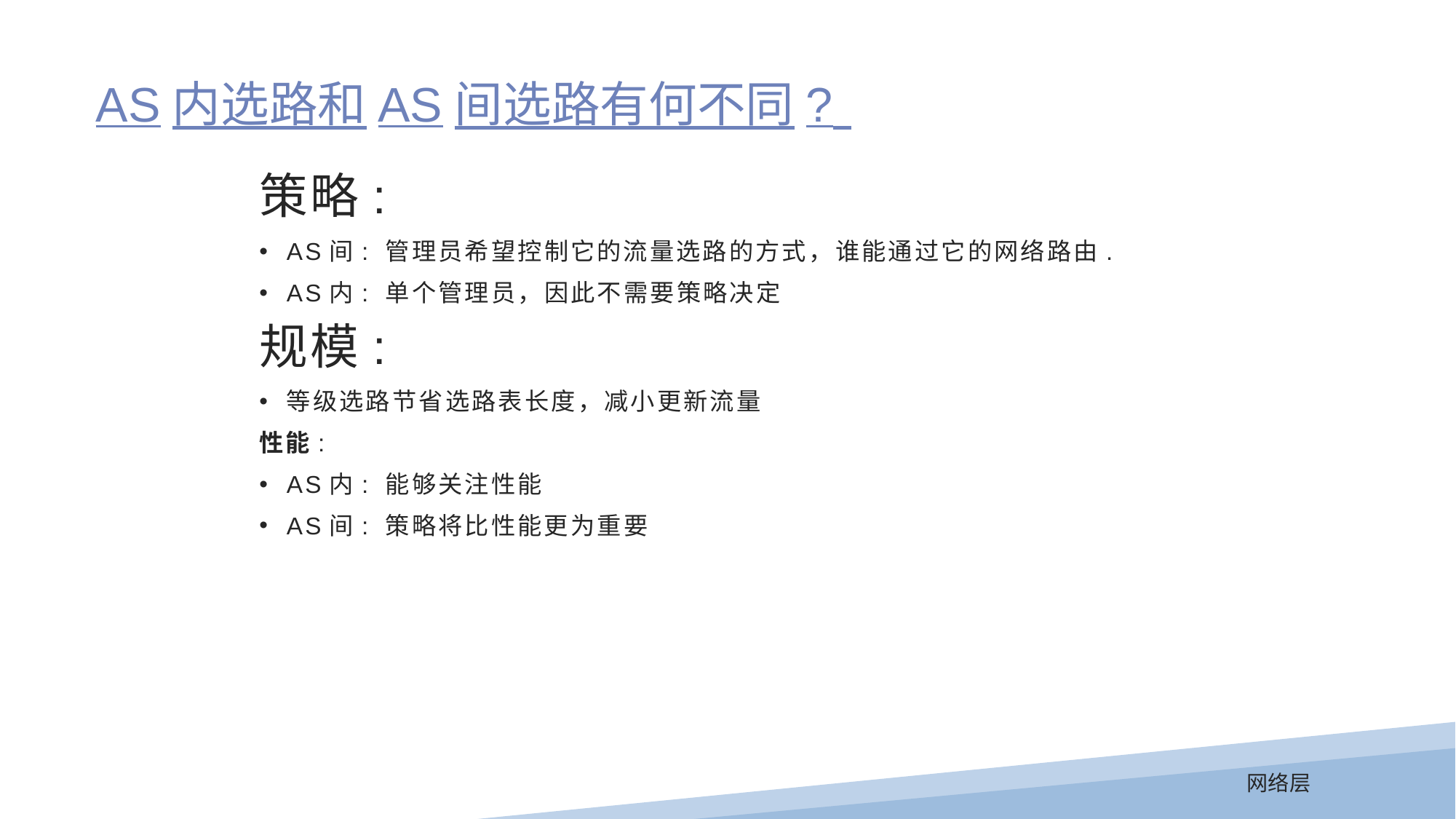

AS内选路和AS间选路有何不同?
策略:
AS间: 管理员希望控制它的流量选路的方式，谁能通过它的网络路由.
AS内: 单个管理员，因此不需要策略决定
规模:
等级选路节省选路表长度，减小更新流量
性能:
AS内: 能够关注性能
AS间: 策略将比性能更为重要

网络层
69